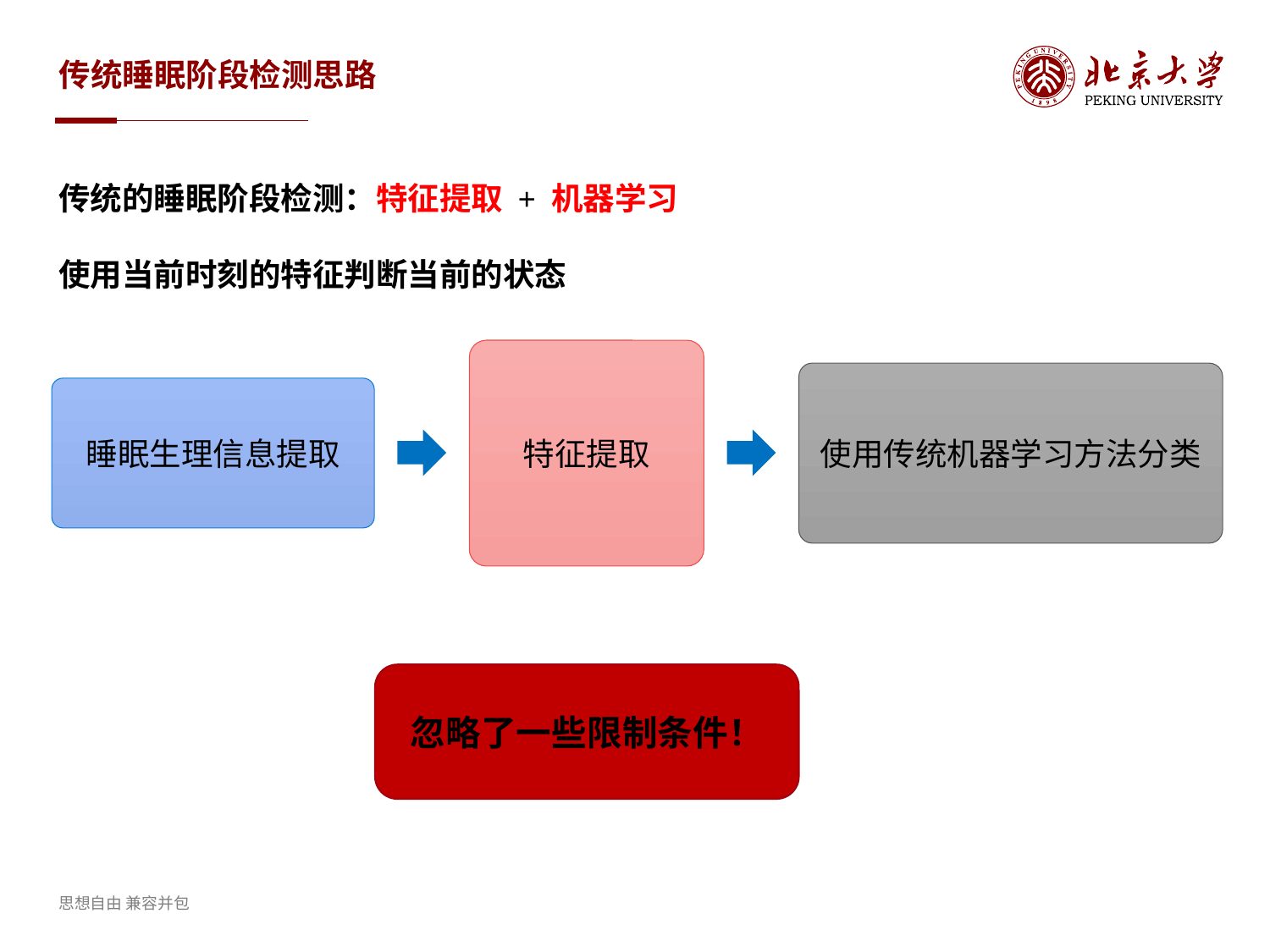

# 传统睡眠阶段检测思路
传统的睡眠阶段检测：特征提取 + 机器学习

使用当前时刻的特征判断当前的状态
特征提取
使用传统机器学习方法分类
睡眠生理信息提取

忽略了一些限制条件！